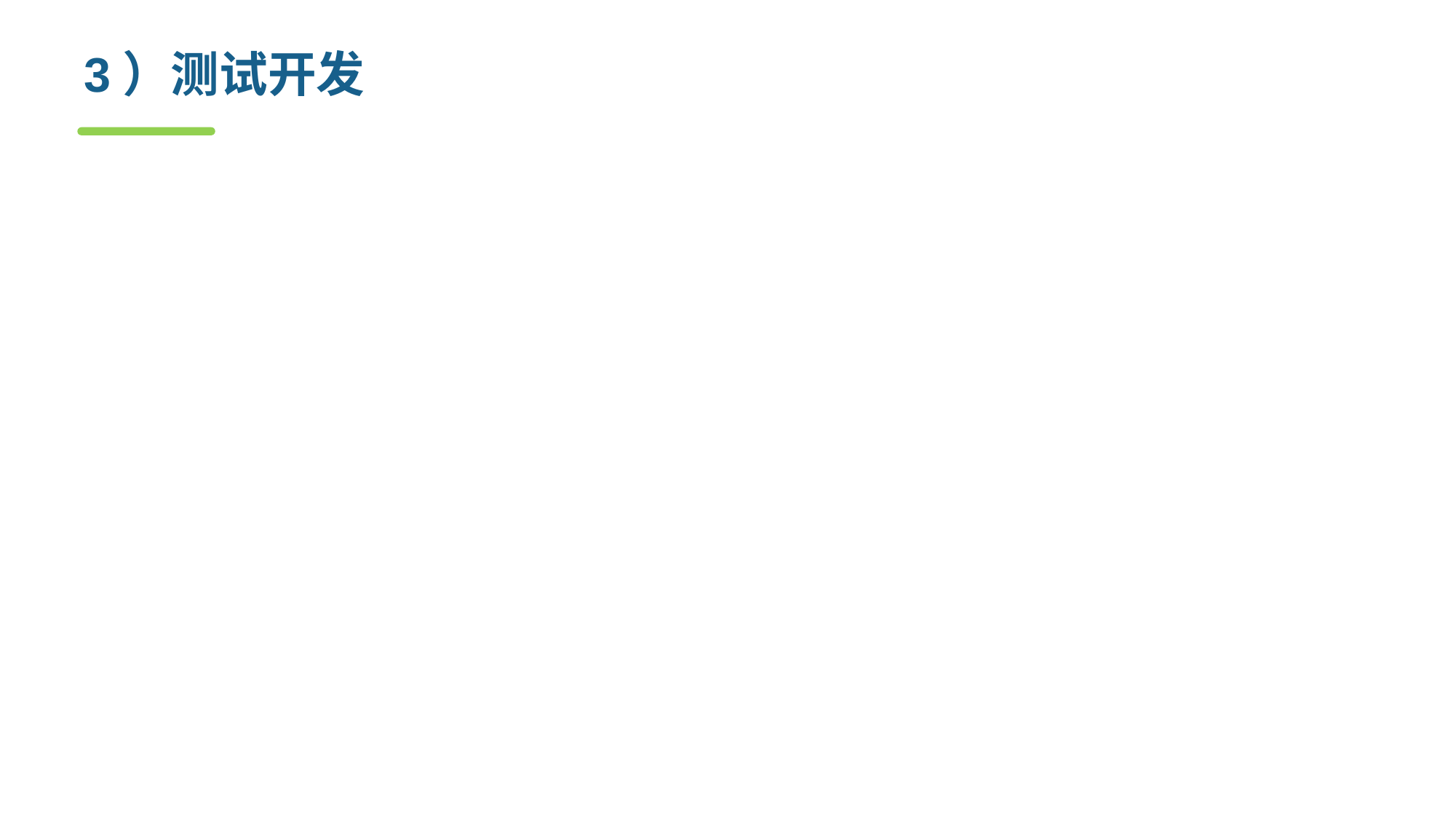

# 3）测试开发
任务：开发测试脚本、桩和驱动模块
测试脚本（test script）是具有正规语法的数据和指令的集合，在测试执行自动工具使用中，通常以文件形式保存
101